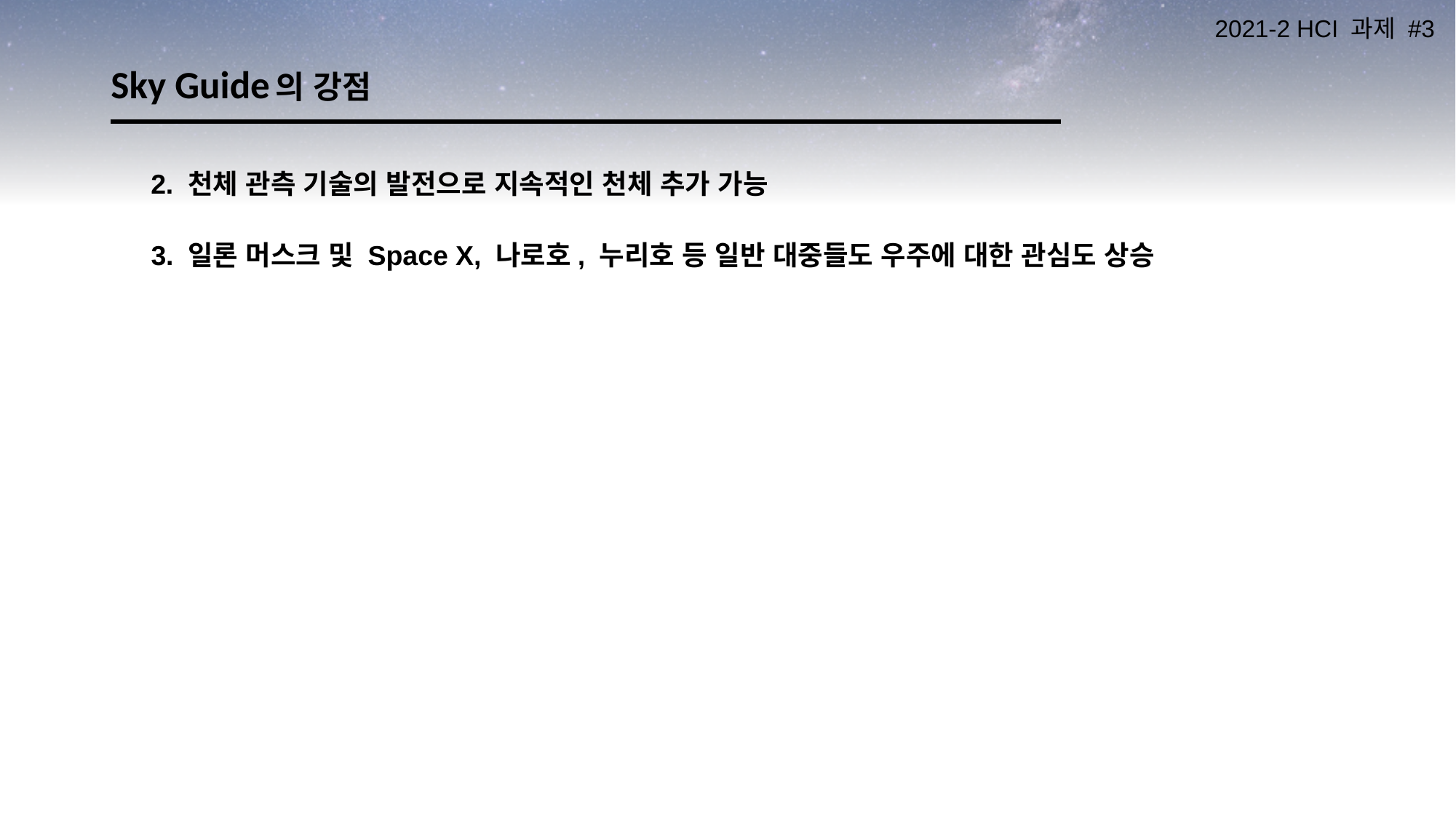

# Sky Guide의 강점
2. 천체 관측 기술의 발전으로 지속적인 천체 추가 가능
3. 일론 머스크 및 Space X, 나로호, 누리호 등 일반 대중들도 우주에 대한 관심도 상승